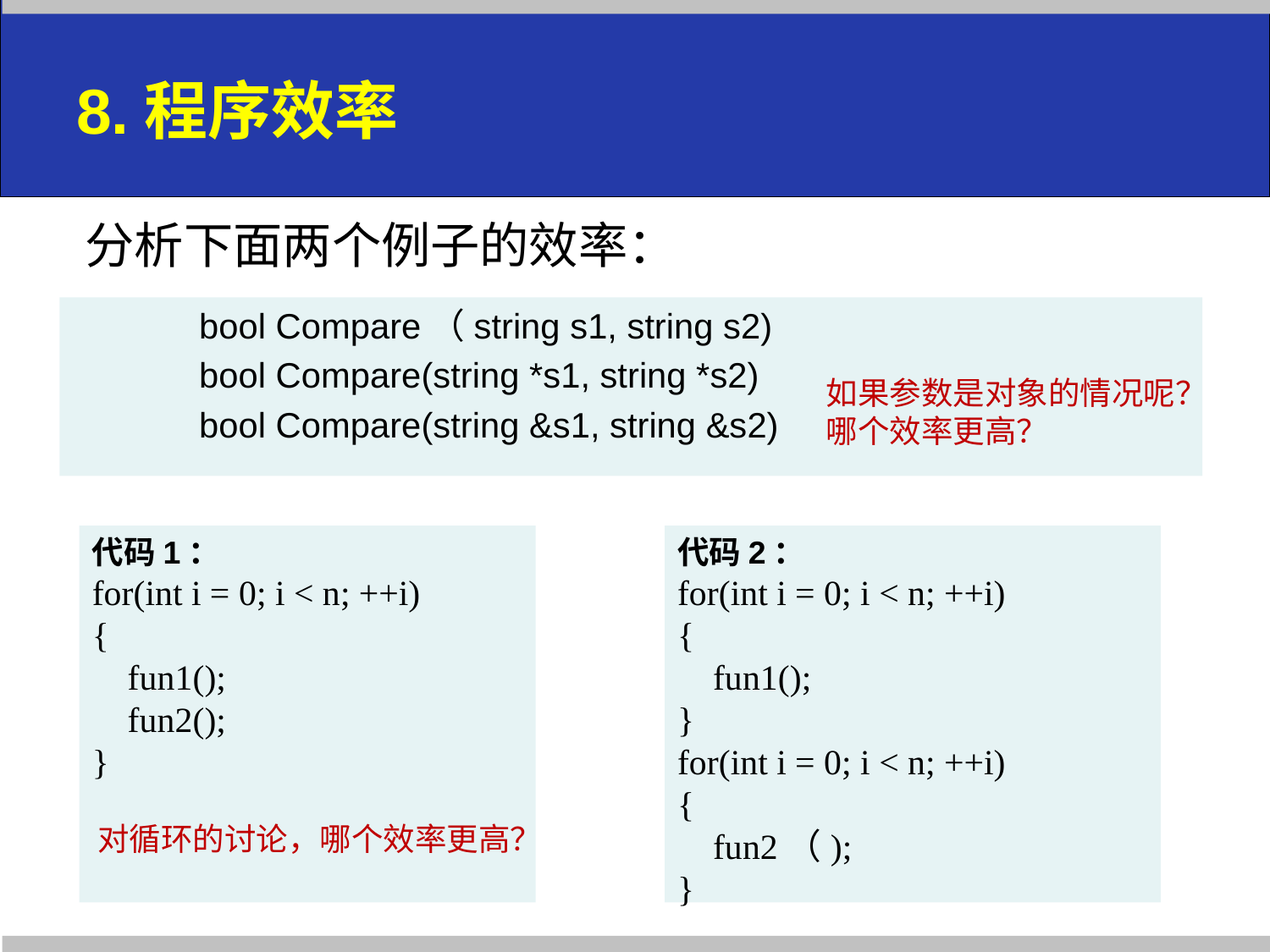

# 8.程序效率
分析下面两个例子的效率：
bool Compare（string s1, string s2)
bool Compare(string *s1, string *s2)
bool Compare(string &s1, string &s2)

如果参数是对象的情况呢？哪个效率更高？
代码1：
for(int i = 0; i < n; ++i)
{
    fun1();
    fun2();
}

代码2：
for(int i = 0; i < n; ++i)
{
    fun1();
}
for(int i = 0; i < n; ++i)
{
    fun2（);
}

对循环的讨论，哪个效率更高？
698